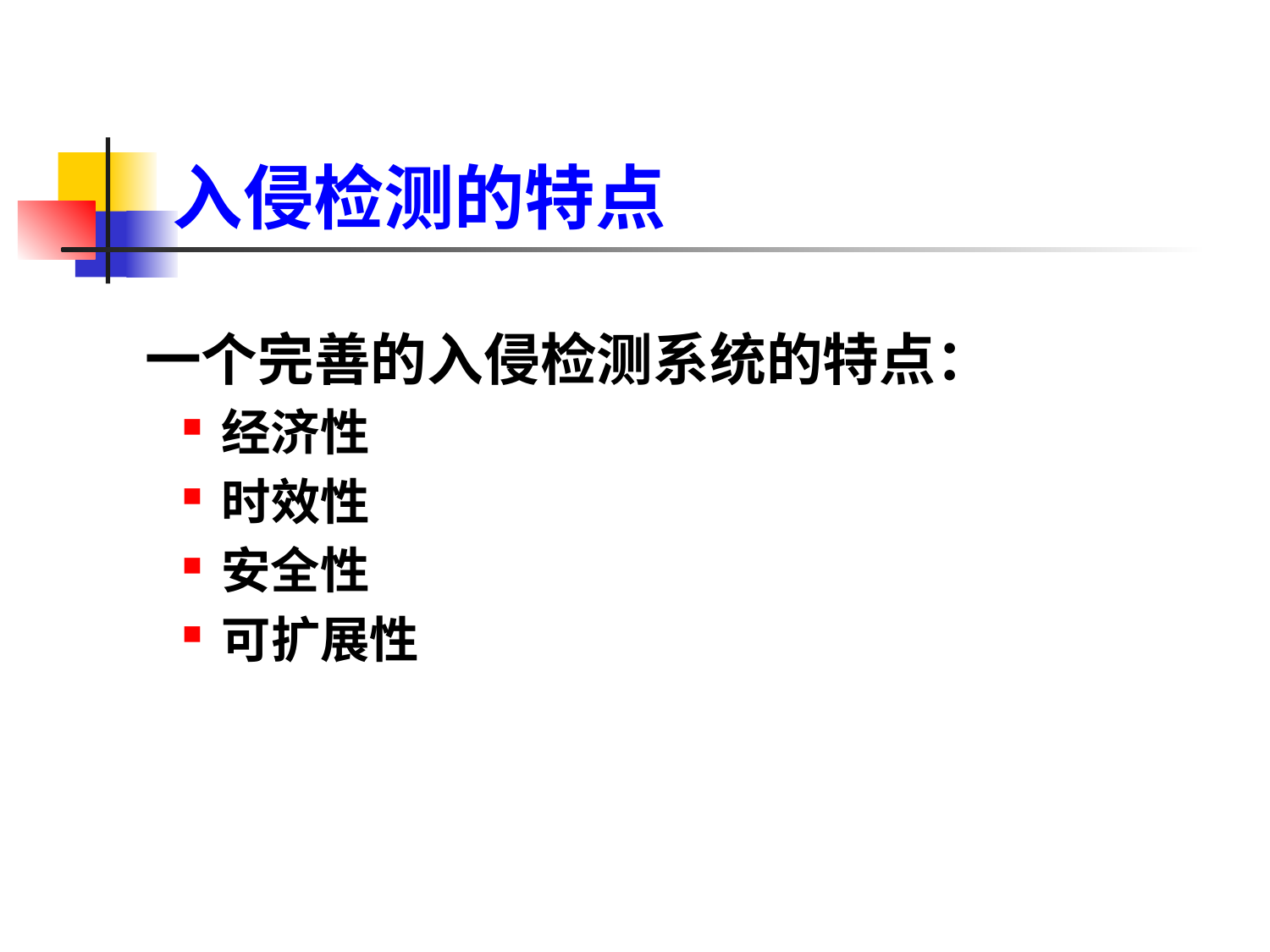

# 入侵检测的特点
 一个完善的入侵检测系统的特点：
经济性
时效性
安全性
可扩展性